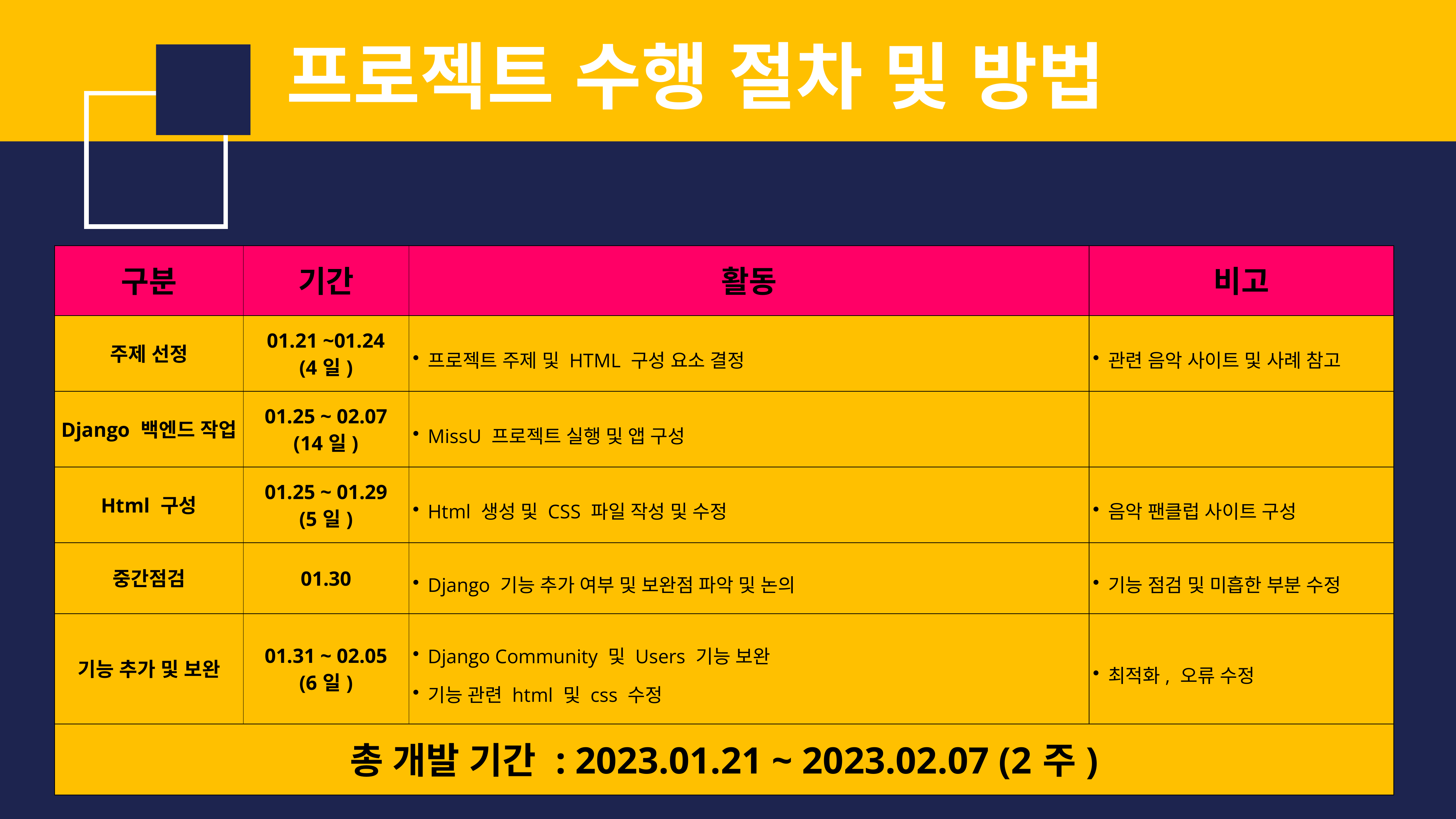

프로젝트 수행 절차 및 방법

| 구분 | 기간 | 활동 | 비고 |
| --- | --- | --- | --- |
| 주제 선정 | 01.21 ~01.24 (4일) | 프로젝트 주제 및 HTML 구성 요소 결정 | 관련 음악 사이트 및 사례 참고 |
| Django 백엔드 작업 | 01.25 ~ 02.07 (14일) | MissU 프로젝트 실행 및 앱 구성 |  |
| Html 구성 | 01.25 ~ 01.29 (5일) | Html 생성 및 CSS 파일 작성 및 수정 | 음악 팬클럽 사이트 구성 |
| 중간점검 | 01.30 | Django 기능 추가 여부 및 보완점 파악 및 논의 | 기능 점검 및 미흡한 부분 수정 |
| 기능 추가 및 보완 | 01.31 ~ 02.05 (6일) | Django Community 및 Users 기능 보완 기능 관련 html 및 css 수정 | 최적화, 오류 수정 |
| 총 개발 기간 : 2023.01.21 ~ 2023.02.07 (2주) |  |  |  |